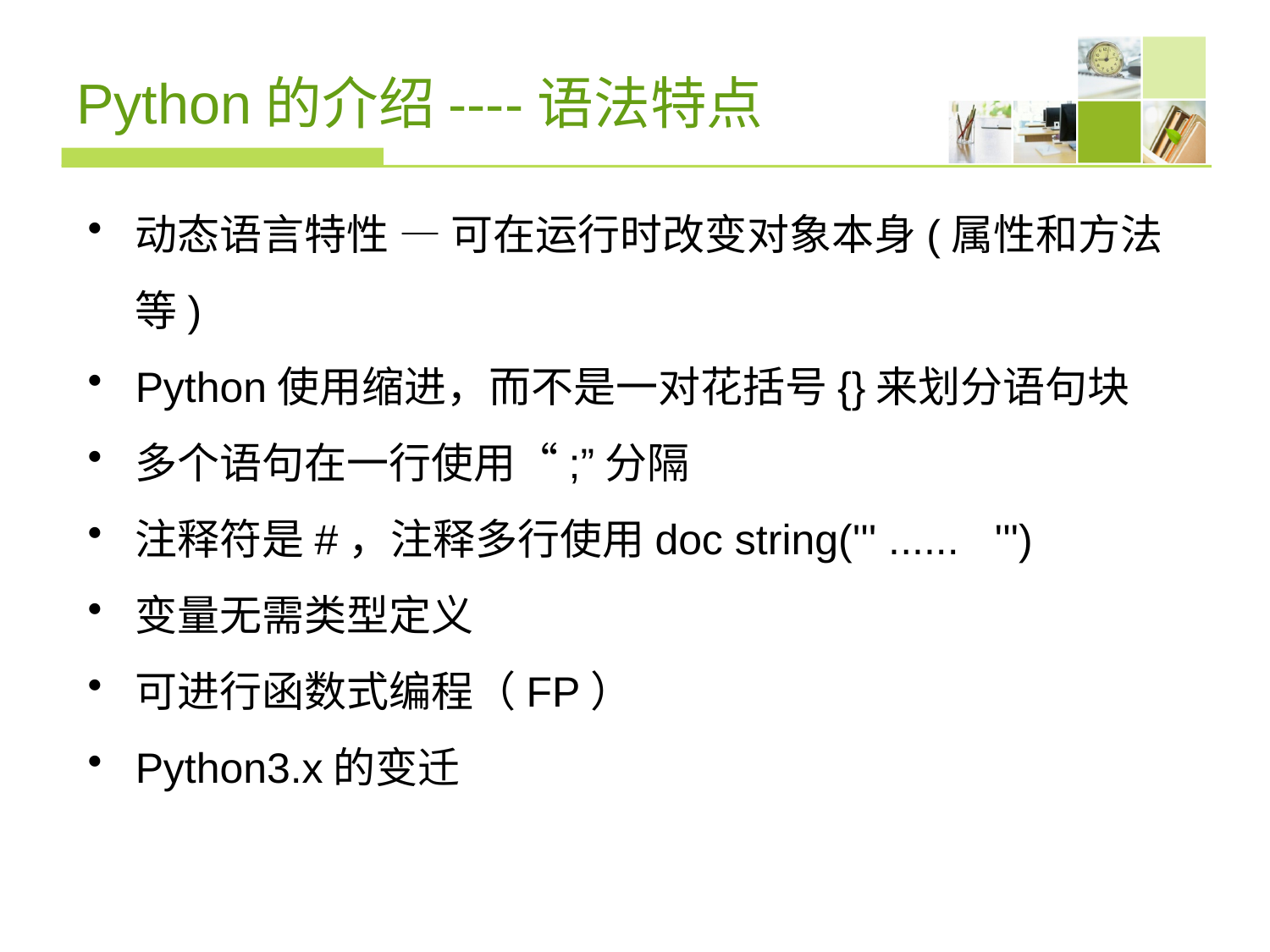

# Python的介绍----语法特点
动态语言特性 — 可在运行时改变对象本身(属性和方法等)
Python使用缩进，而不是一对花括号{}来划分语句块
多个语句在一行使用“;”分隔
注释符是#，注释多行使用doc string(''' ......   ''')
变量无需类型定义
可进行函数式编程（FP）
Python3.x的变迁